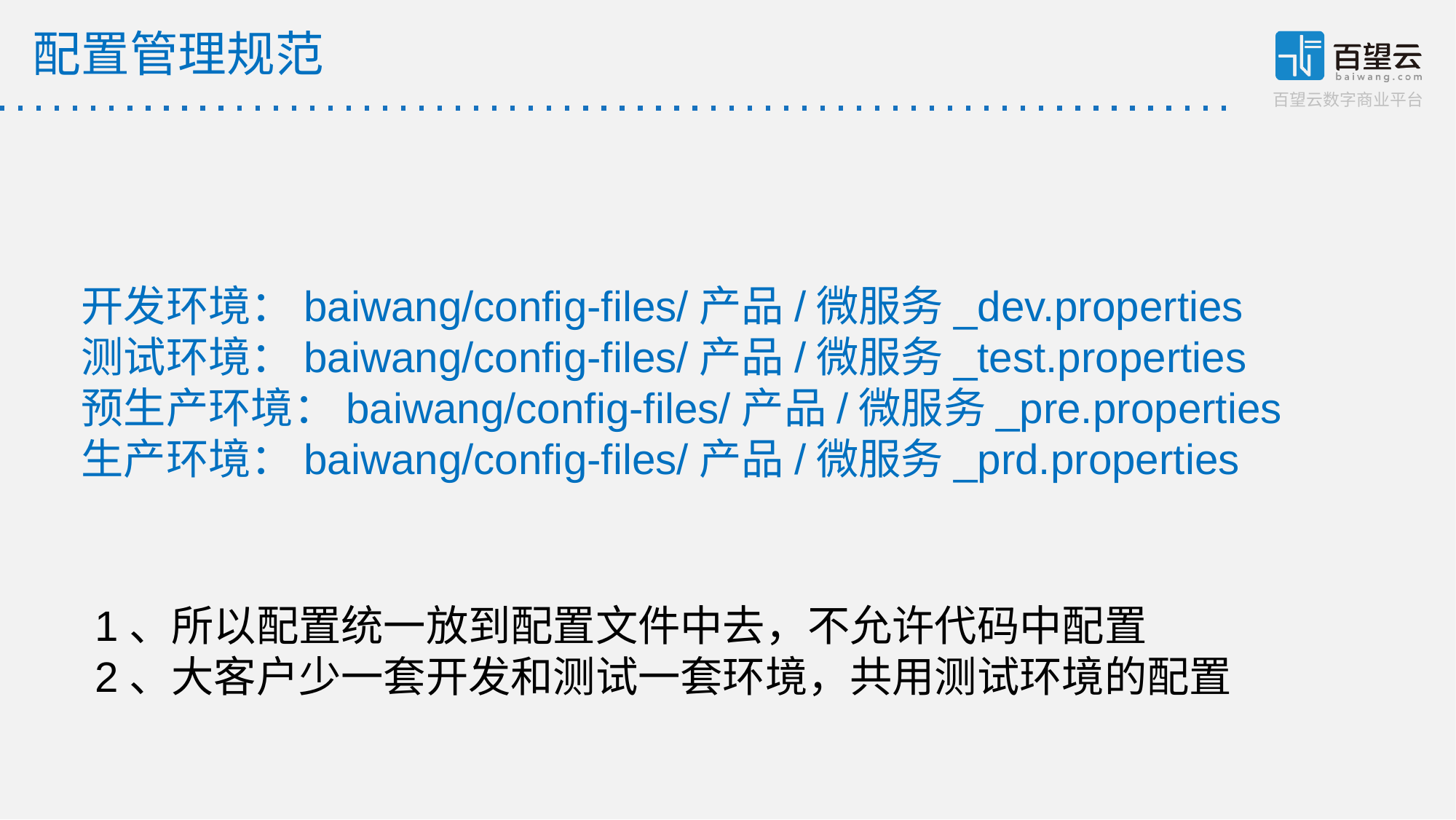

配置管理规范
开发环境：baiwang/config-files/产品/微服务_dev.properties
测试环境：baiwang/config-files/产品/微服务_test.properties
预生产环境：baiwang/config-files/产品/微服务_pre.properties
生产环境：baiwang/config-files/产品/微服务_prd.properties
1、所以配置统一放到配置文件中去，不允许代码中配置
2、大客户少一套开发和测试一套环境，共用测试环境的配置